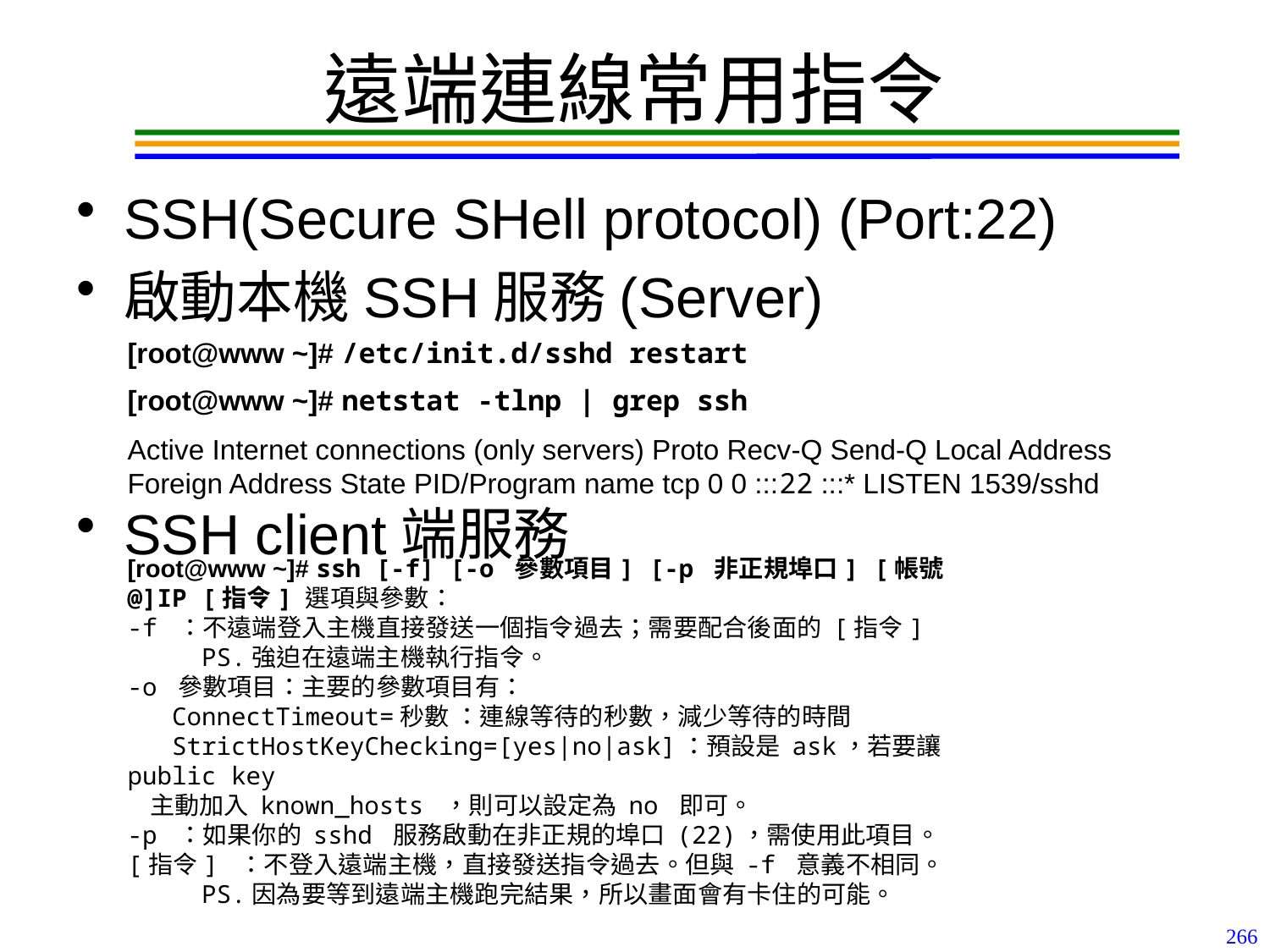

# 遠端連線常用指令
SSH(Secure SHell protocol) (Port:22)
啟動本機SSH服務(Server)

SSH client端服務

[root@www ~]# /etc/init.d/sshd restart
[root@www ~]# netstat -tlnp | grep ssh
Active Internet connections (only servers) Proto Recv-Q Send-Q Local Address Foreign Address State PID/Program name tcp 0 0 :::22 :::* LISTEN 1539/sshd
[root@www ~]# ssh [-f] [-o 參數項目] [-p 非正規埠口] [帳號@]IP [指令] 選項與參數：
-f ：不遠端登入主機直接發送一個指令過去；需要配合後面的 [指令]
     PS.強迫在遠端主機執行指令。
-o 參數項目：主要的參數項目有：
   ConnectTimeout=秒數 ：連線等待的秒數，減少等待的時間
   StrictHostKeyChecking=[yes|no|ask]：預設是 ask，若要讓 public key
   主動加入 known_hosts ，則可以設定為 no 即可。
-p ：如果你的 sshd 服務啟動在非正規的埠口 (22)，需使用此項目。
[指令] ：不登入遠端主機，直接發送指令過去。但與 -f 意義不相同。
     PS.因為要等到遠端主機跑完結果，所以畫面會有卡住的可能。

266